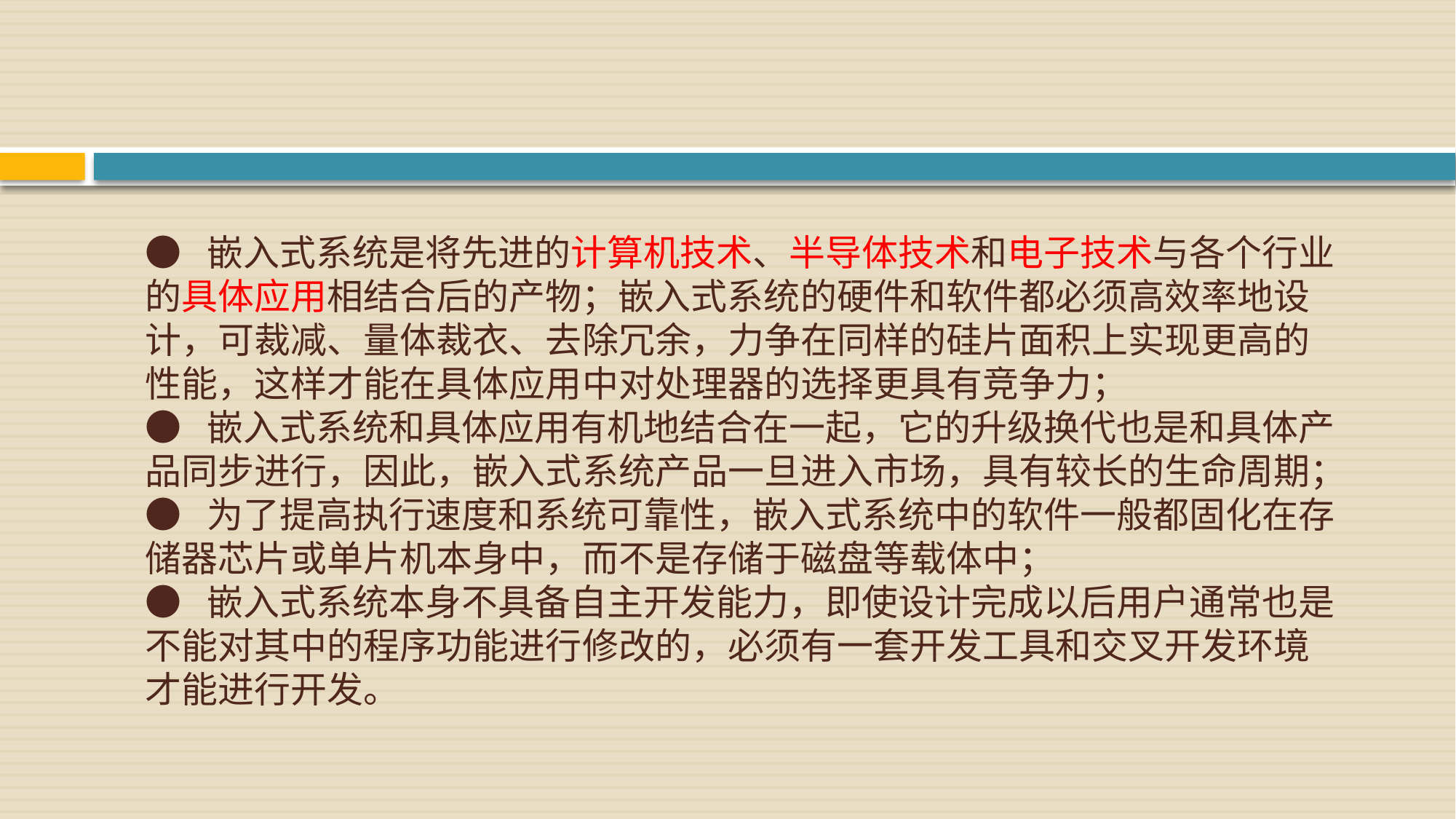

# ●  嵌入式系统是将先进的计算机技术、半导体技术和电子技术与各个行业的具体应用相结合后的产物；嵌入式系统的硬件和软件都必须高效率地设计，可裁减、量体裁衣、去除冗余，力争在同样的硅片面积上实现更高的性能，这样才能在具体应用中对处理器的选择更具有竞争力；
●  嵌入式系统和具体应用有机地结合在一起，它的升级换代也是和具体产品同步进行，因此，嵌入式系统产品一旦进入市场，具有较长的生命周期；
●  为了提高执行速度和系统可靠性，嵌入式系统中的软件一般都固化在存储器芯片或单片机本身中，而不是存储于磁盘等载体中；
●  嵌入式系统本身不具备自主开发能力，即使设计完成以后用户通常也是不能对其中的程序功能进行修改的，必须有一套开发工具和交叉开发环境才能进行开发。